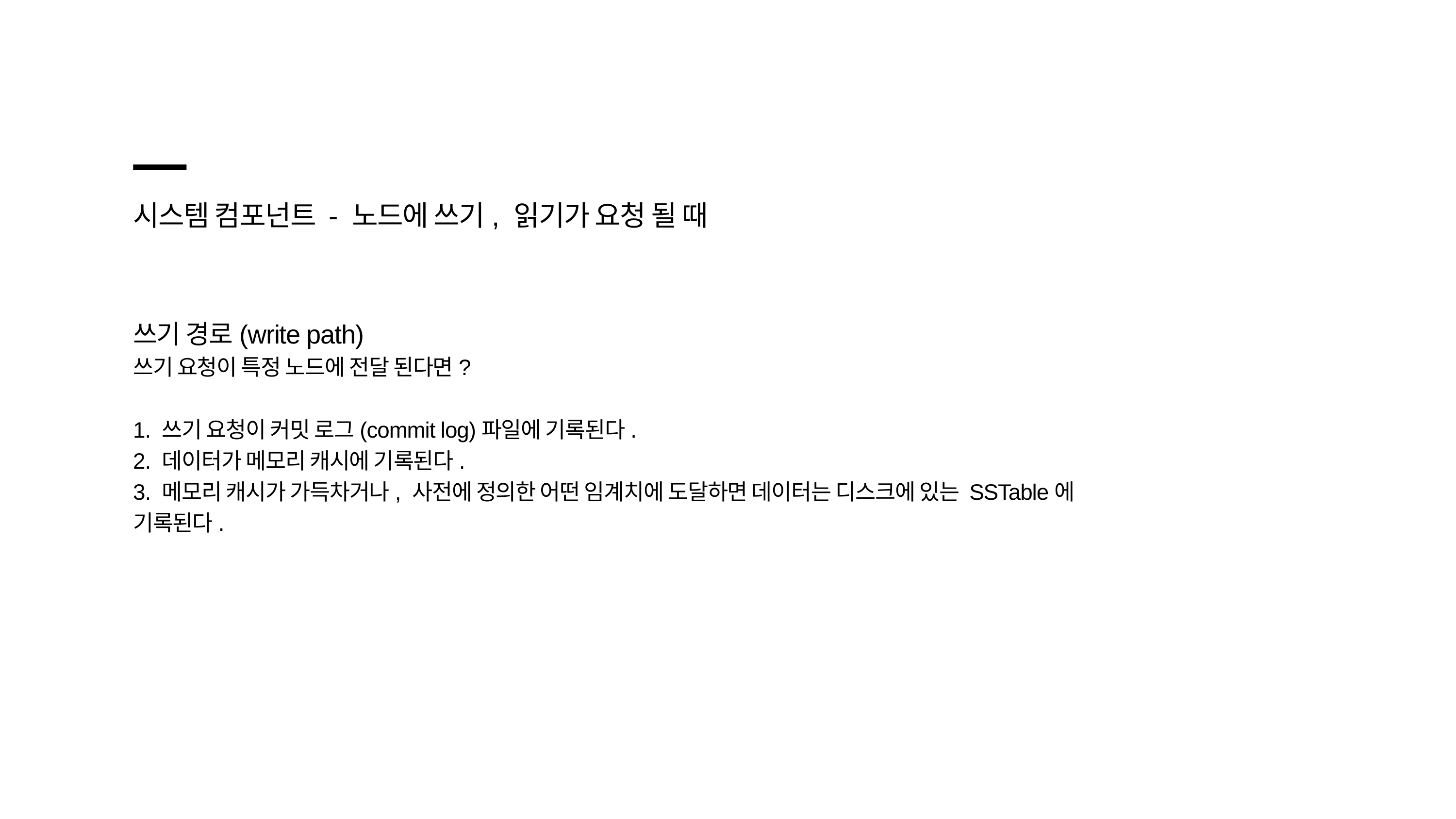

시스템 컴포넌트 - 노드에 쓰기, 읽기가 요청 될 때
쓰기 경로(write path)
쓰기 요청이 특정 노드에 전달 된다면?

1. 쓰기 요청이 커밋 로그(commit log)파일에 기록된다.
2. 데이터가 메모리 캐시에 기록된다.
3. 메모리 캐시가 가득차거나, 사전에 정의한 어떤 임계치에 도달하면 데이터는 디스크에 있는 SSTable에 기록된다.